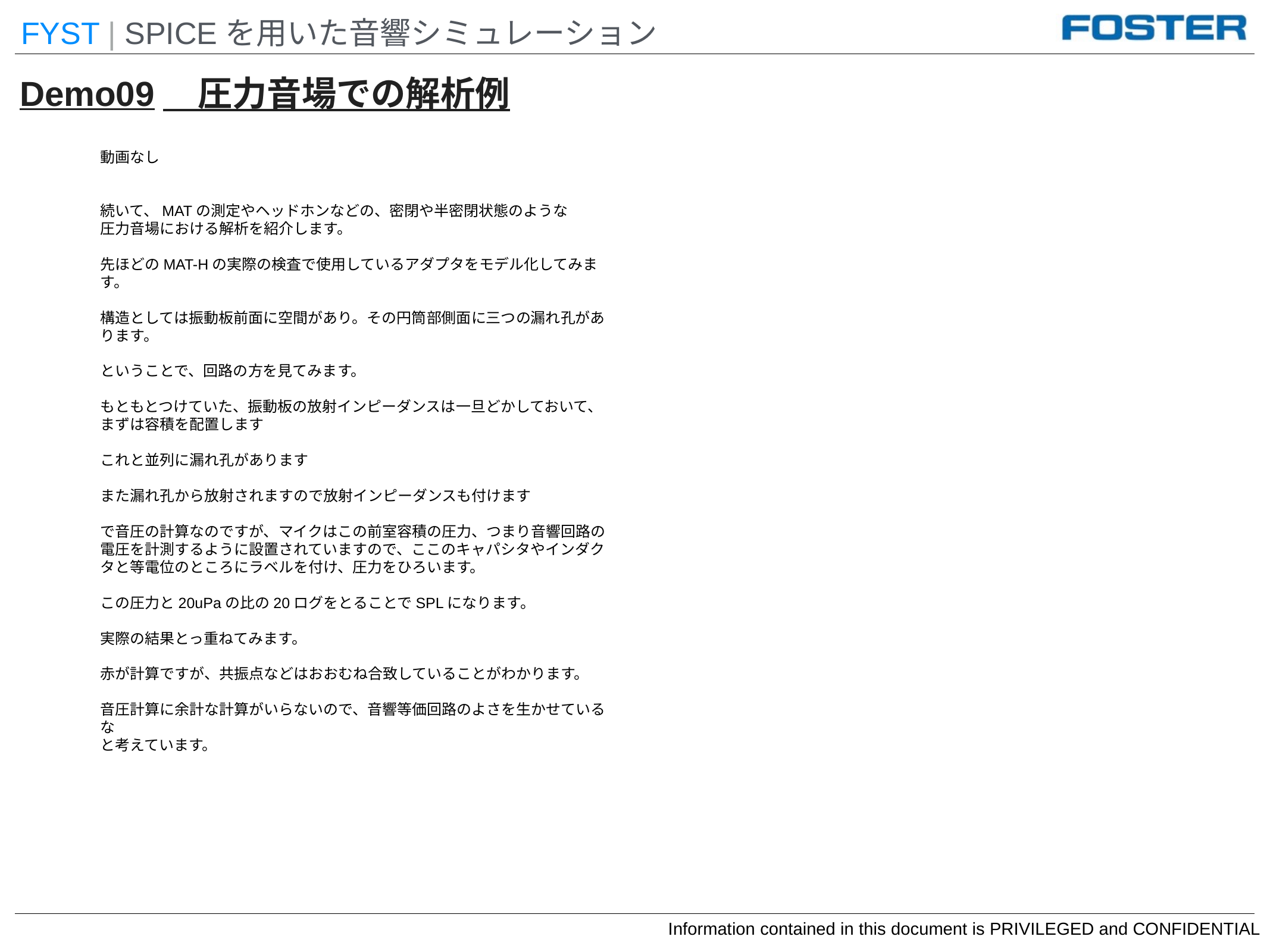

FYST | SPICEを用いた音響シミュレーション
Demo09　圧力音場での解析例
動画なし

続いて、MATの測定やヘッドホンなどの、密閉や半密閉状態のような
圧力音場における解析を紹介します。

先ほどのMAT-Hの実際の検査で使用しているアダプタをモデル化してみます。

構造としては振動板前面に空間があり。その円筒部側面に三つの漏れ孔があります。

ということで、回路の方を見てみます。

もともとつけていた、振動板の放射インピーダンスは一旦どかしておいて、
まずは容積を配置します

これと並列に漏れ孔があります

また漏れ孔から放射されますので放射インピーダンスも付けます

で音圧の計算なのですが、マイクはこの前室容積の圧力、つまり音響回路の電圧を計測するように設置されていますので、ここのキャパシタやインダクタと等電位のところにラベルを付け、圧力をひろいます。

この圧力と20uPaの比の20ログをとることでSPLになります。

実際の結果とっ重ねてみます。

赤が計算ですが、共振点などはおおむね合致していることがわかります。

音圧計算に余計な計算がいらないので、音響等価回路のよさを生かせているな
と考えています。